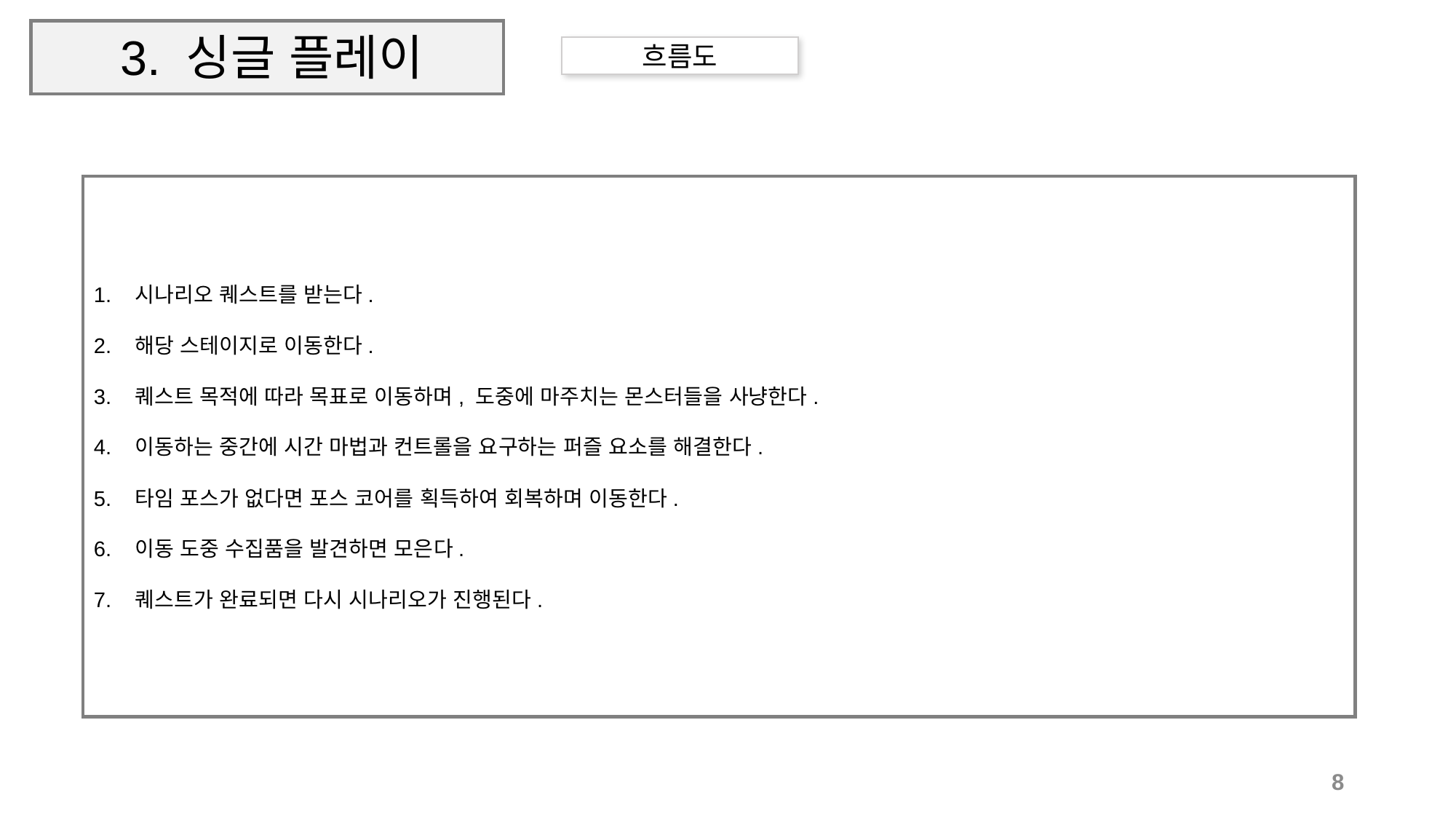

# 3. 싱글 플레이
흐름도
시나리오 퀘스트를 받는다.

해당 스테이지로 이동한다.

퀘스트 목적에 따라 목표로 이동하며, 도중에 마주치는 몬스터들을 사냥한다.

이동하는 중간에 시간 마법과 컨트롤을 요구하는 퍼즐 요소를 해결한다.

타임 포스가 없다면 포스 코어를 획득하여 회복하며 이동한다.

이동 도중 수집품을 발견하면 모은다.

퀘스트가 완료되면 다시 시나리오가 진행된다.
8